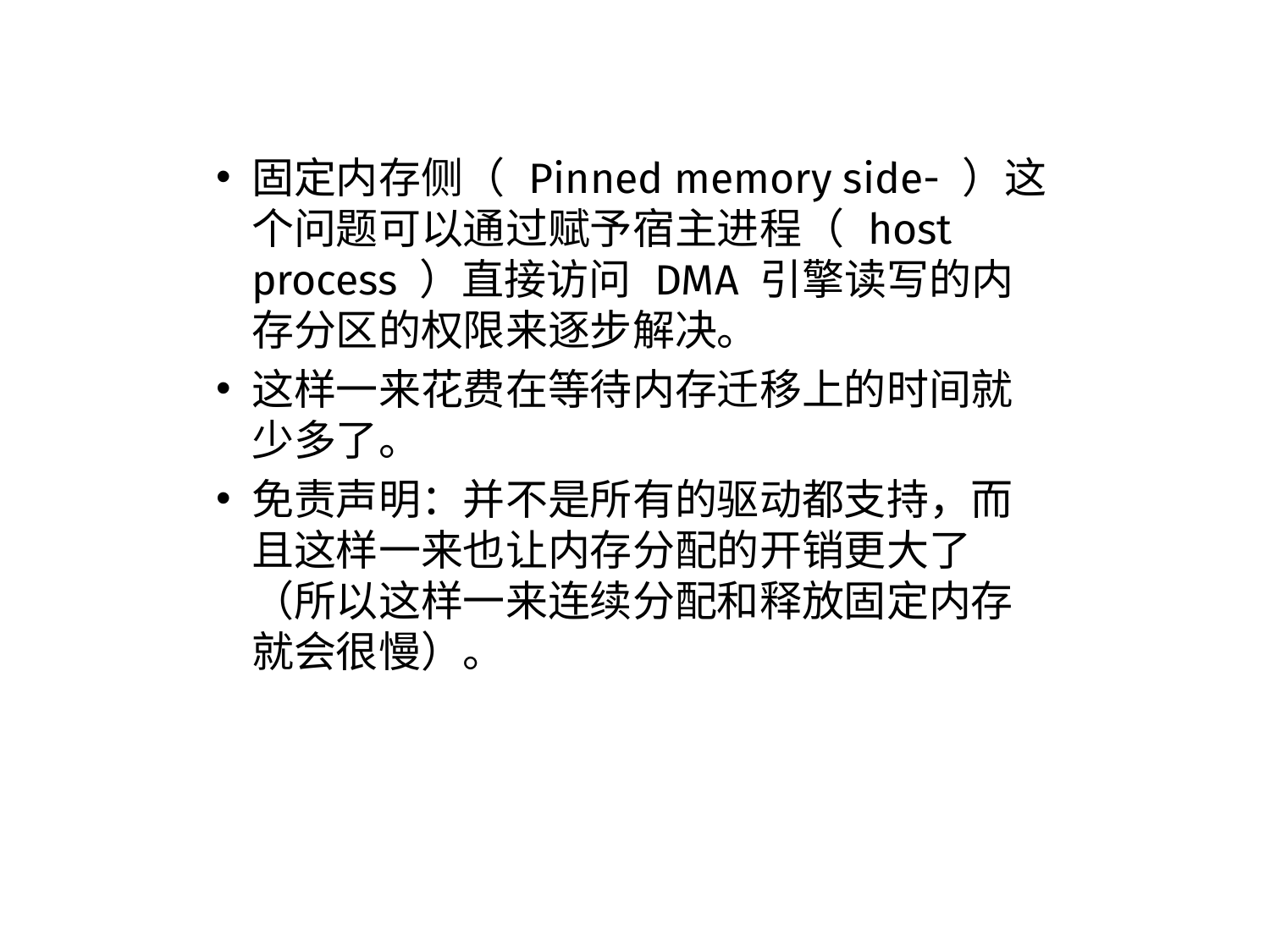

固定内存侧（ Pinned memory side- ）这个问题可以通过赋予宿主进程（ host process ）直接访问 DMA 引擎读写的内存分区的权限来逐步解决。
这样一来花费在等待内存迁移上的时间就少多了。
免责声明：并不是所有的驱动都支持，而且这样一来也让内存分配的开销更大了（所以这样一来连续分配和释放固定内存就会很慢）。